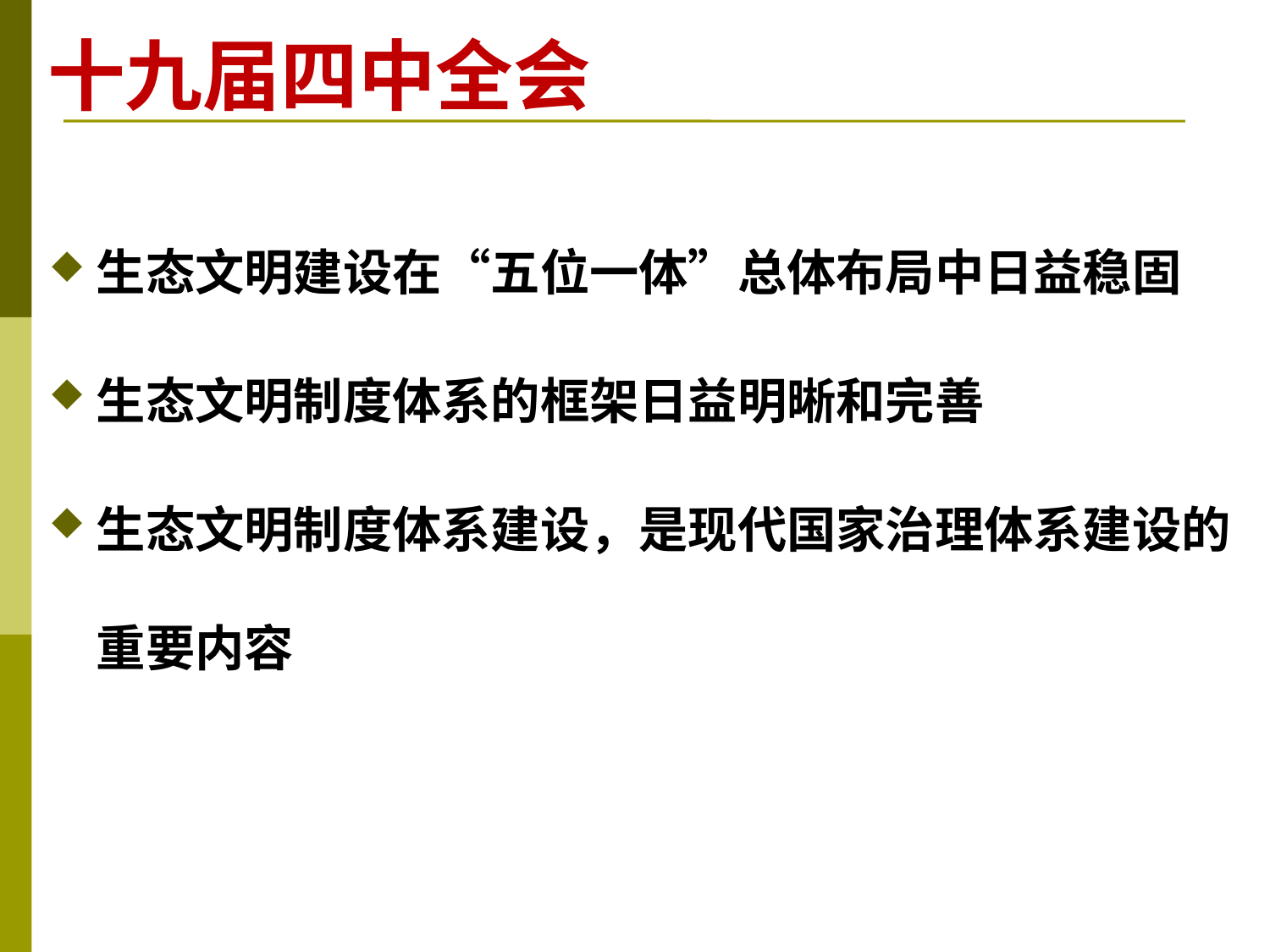

# 十九届四中全会
生态文明建设在“五位一体”总体布局中日益稳固
生态文明制度体系的框架日益明晰和完善
生态文明制度体系建设，是现代国家治理体系建设的重要内容